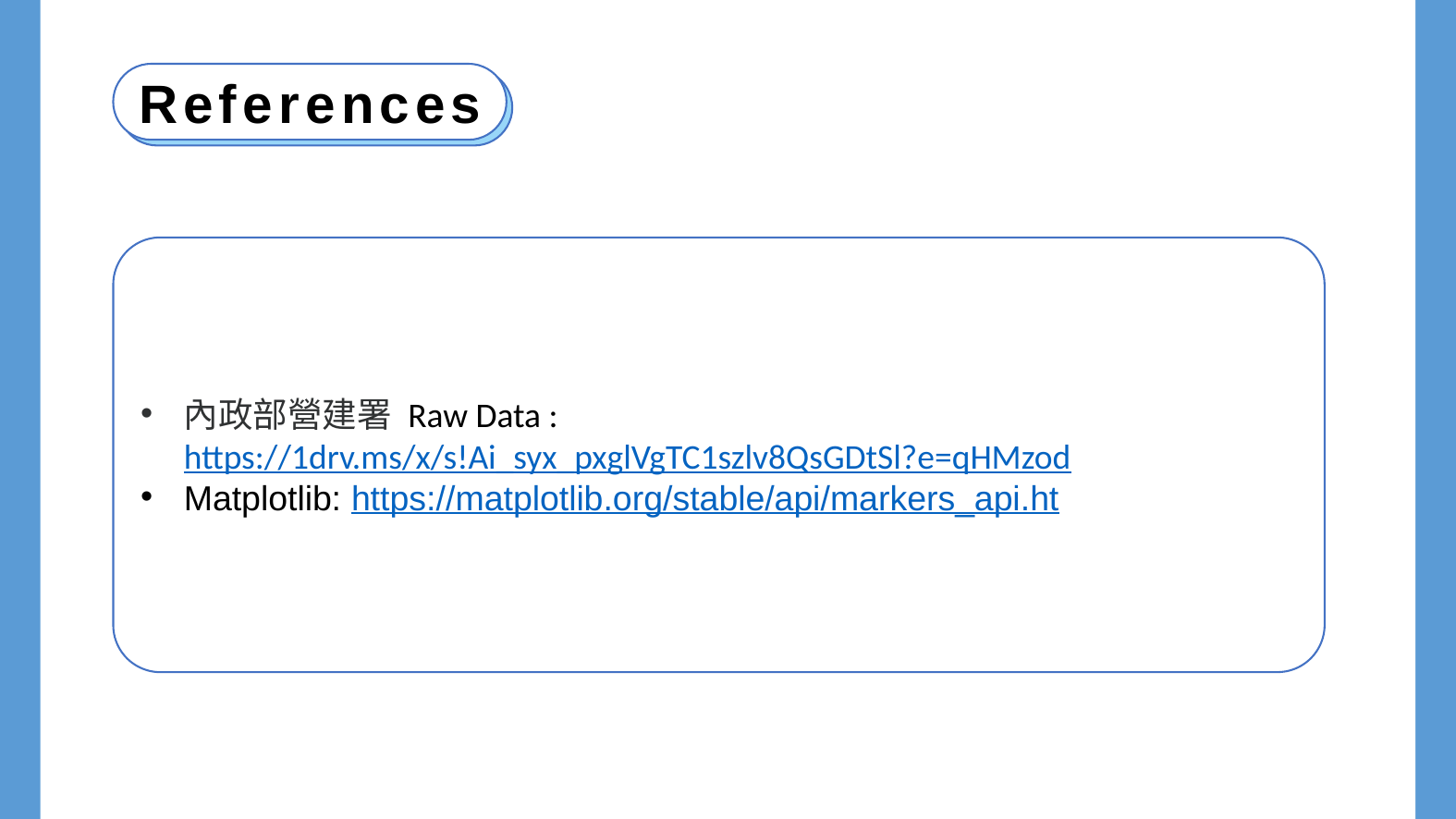

References

內政部營建署 Raw Data : https://1drv.ms/x/s!Ai_syx_pxglVgTC1szlv8QsGDtSl?e=qHMzod
Matplotlib: https://matplotlib.org/stable/api/markers_api.ht